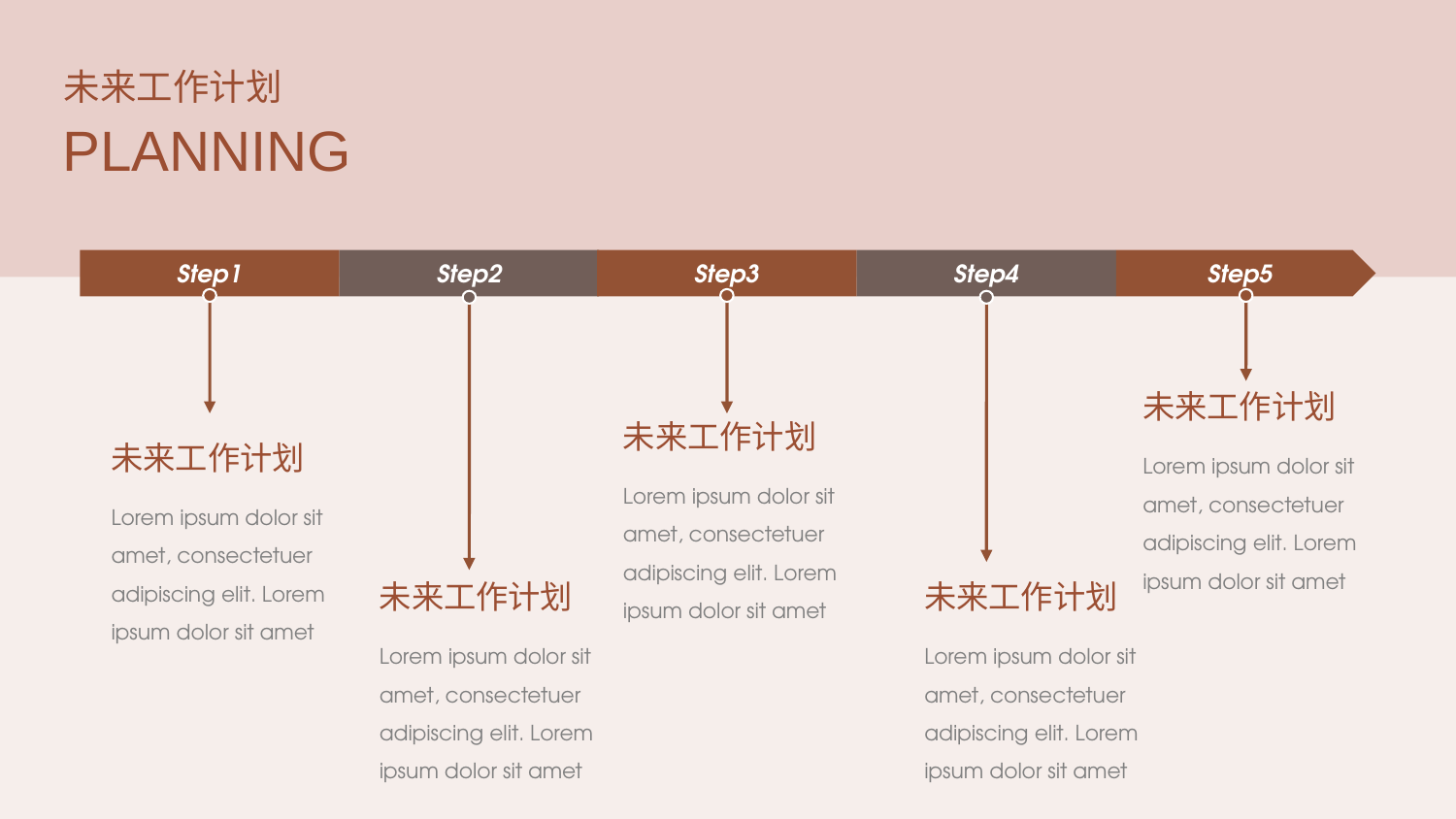

未来工作计划
PLANNING
Step1
Step2
Step3
Step4
Step5

未来工作计划
未来工作计划
未来工作计划
Lorem ipsum dolor sit amet, consectetuer adipiscing elit. Lorem ipsum dolor sit amet
Lorem ipsum dolor sit amet, consectetuer adipiscing elit. Lorem ipsum dolor sit amet
Lorem ipsum dolor sit amet, consectetuer adipiscing elit. Lorem ipsum dolor sit amet
未来工作计划
未来工作计划
Lorem ipsum dolor sit amet, consectetuer adipiscing elit. Lorem ipsum dolor sit amet
Lorem ipsum dolor sit amet, consectetuer adipiscing elit. Lorem ipsum dolor sit amet